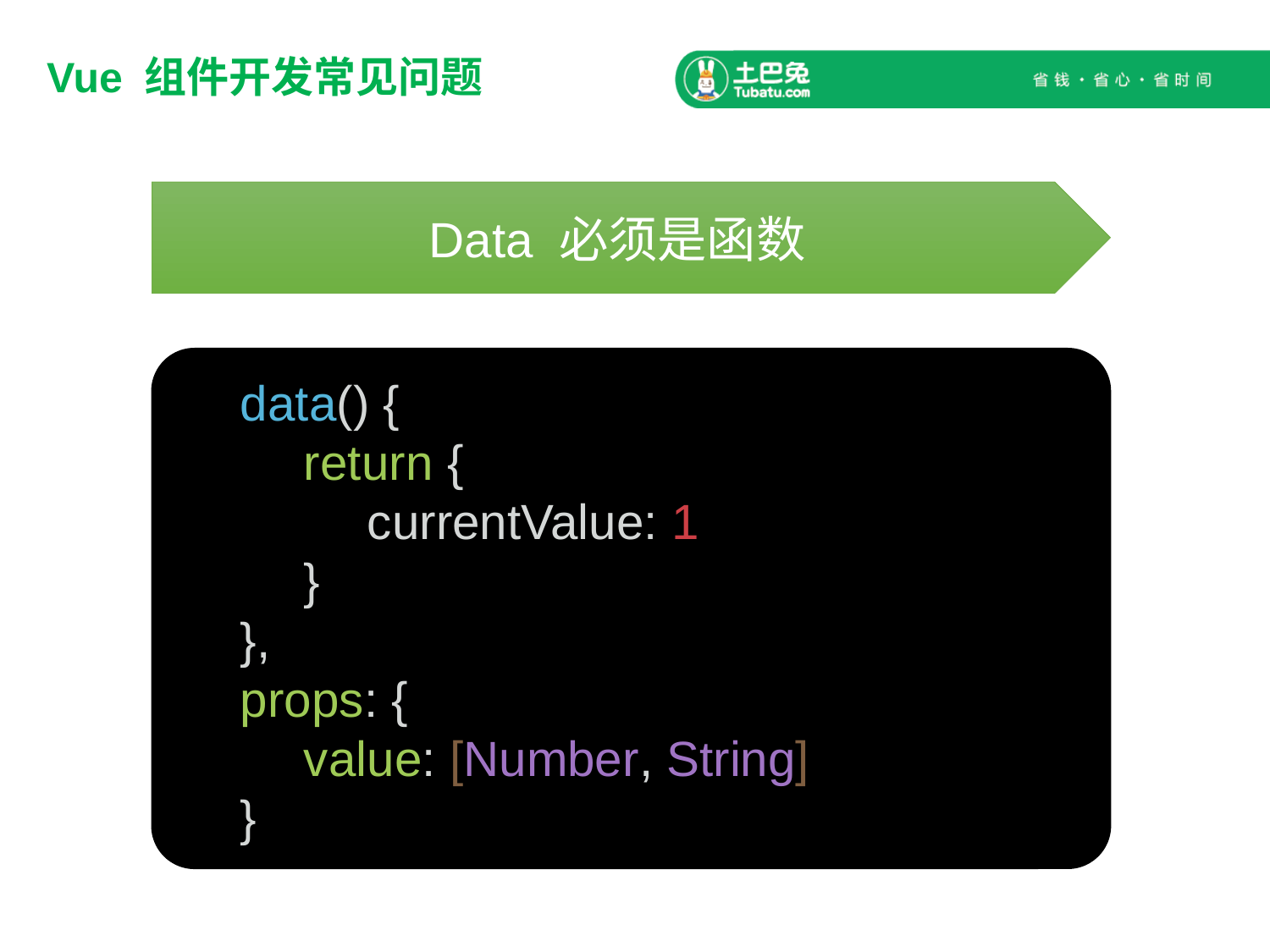

# Vue 组件开发常见问题
Data 必须是函数

data() {
return {
currentValue: 1
}
},
props: {
value: [Number, String]
}